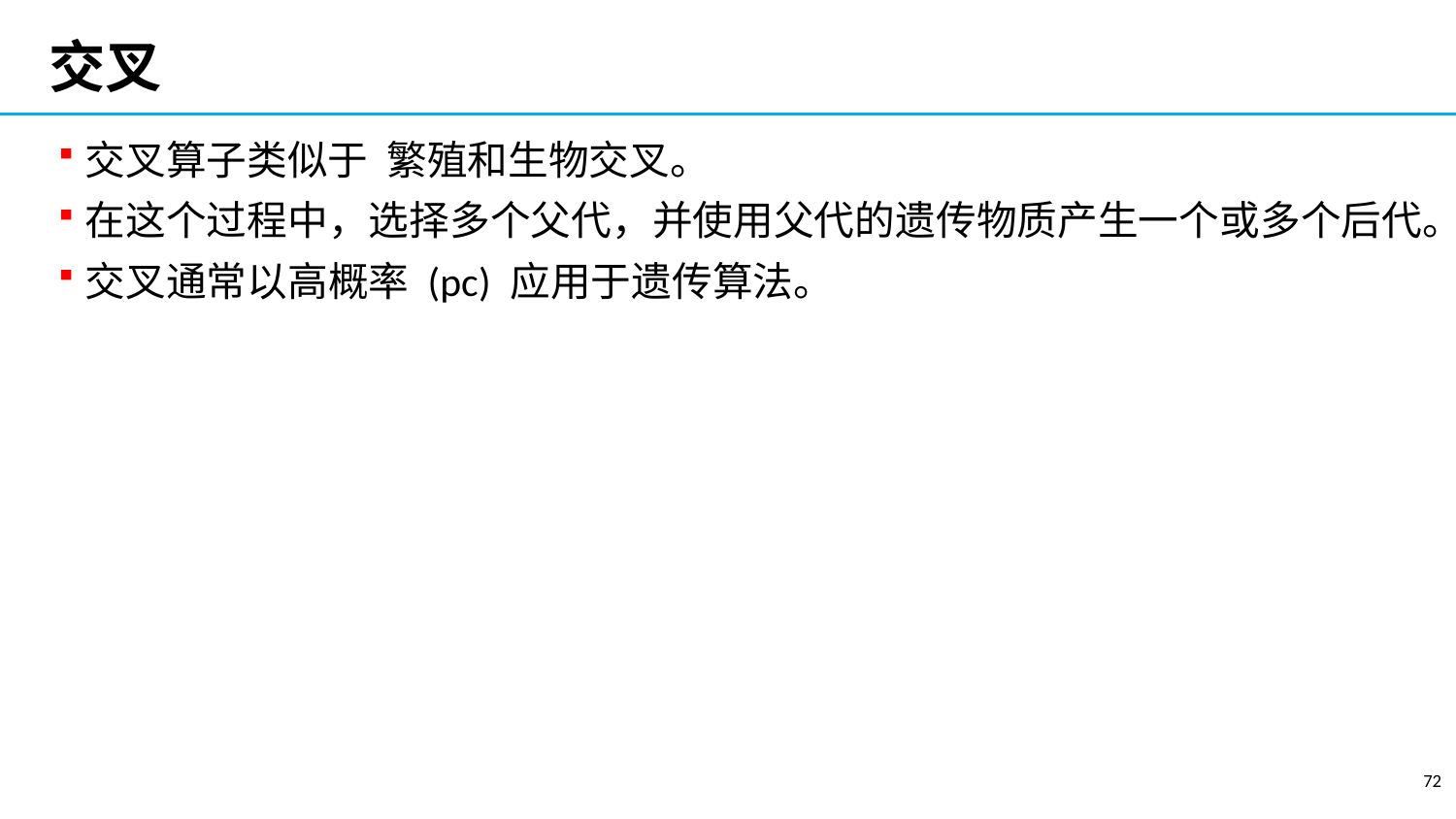

# 交叉

交叉算子类似于  繁殖和生物交叉。
在这个过程中，选择多个父代，并使用父代的遗传物质产生一个或多个后代。
交叉通常以高概率 (pc) 应用于遗传算法。
72